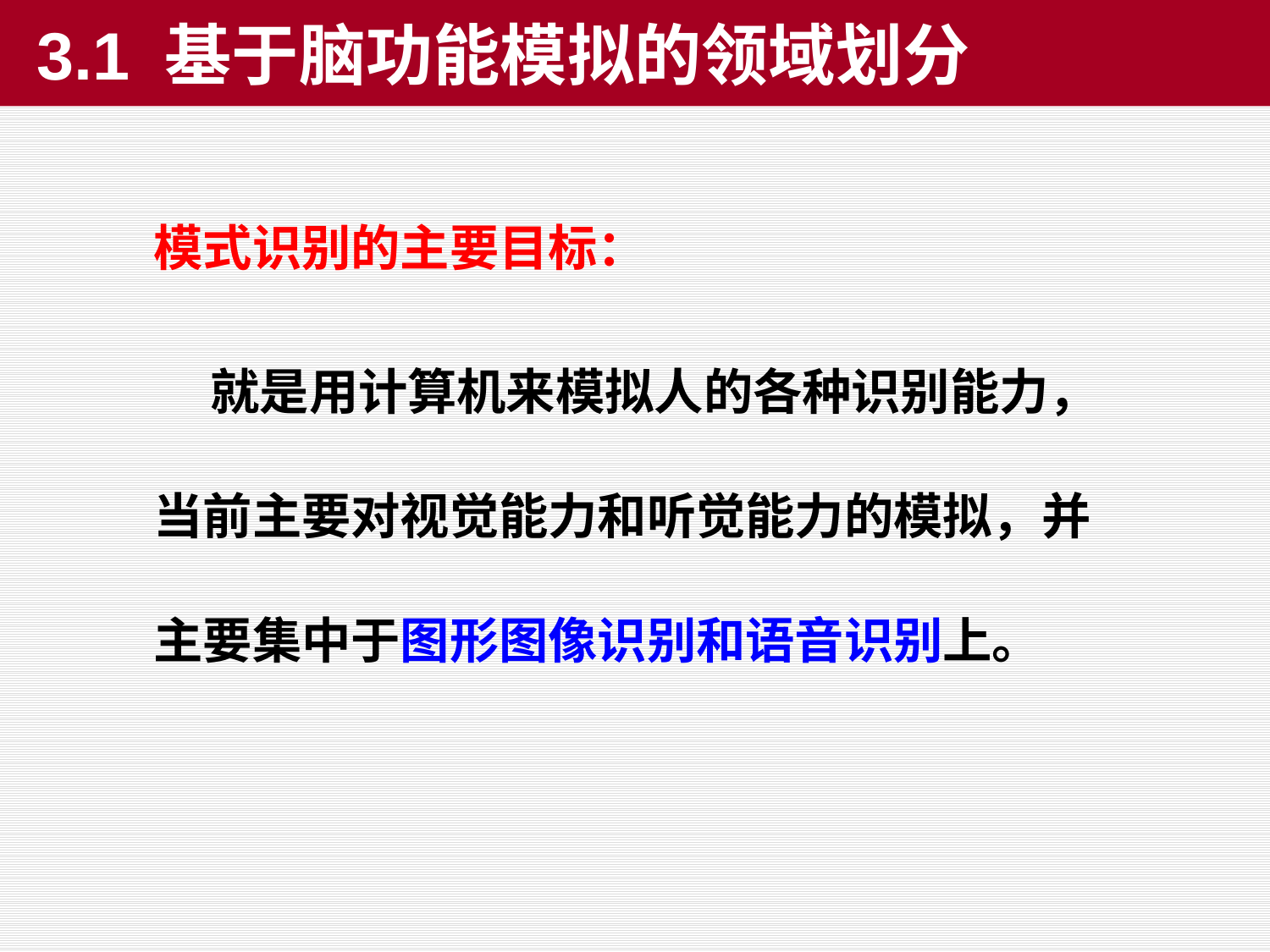

3.1 基于脑功能模拟的领域划分
模式识别的主要目标：
    就是用计算机来模拟人的各种识别能力，当前主要对视觉能力和听觉能力的模拟，并主要集中于图形图像识别和语音识别上。